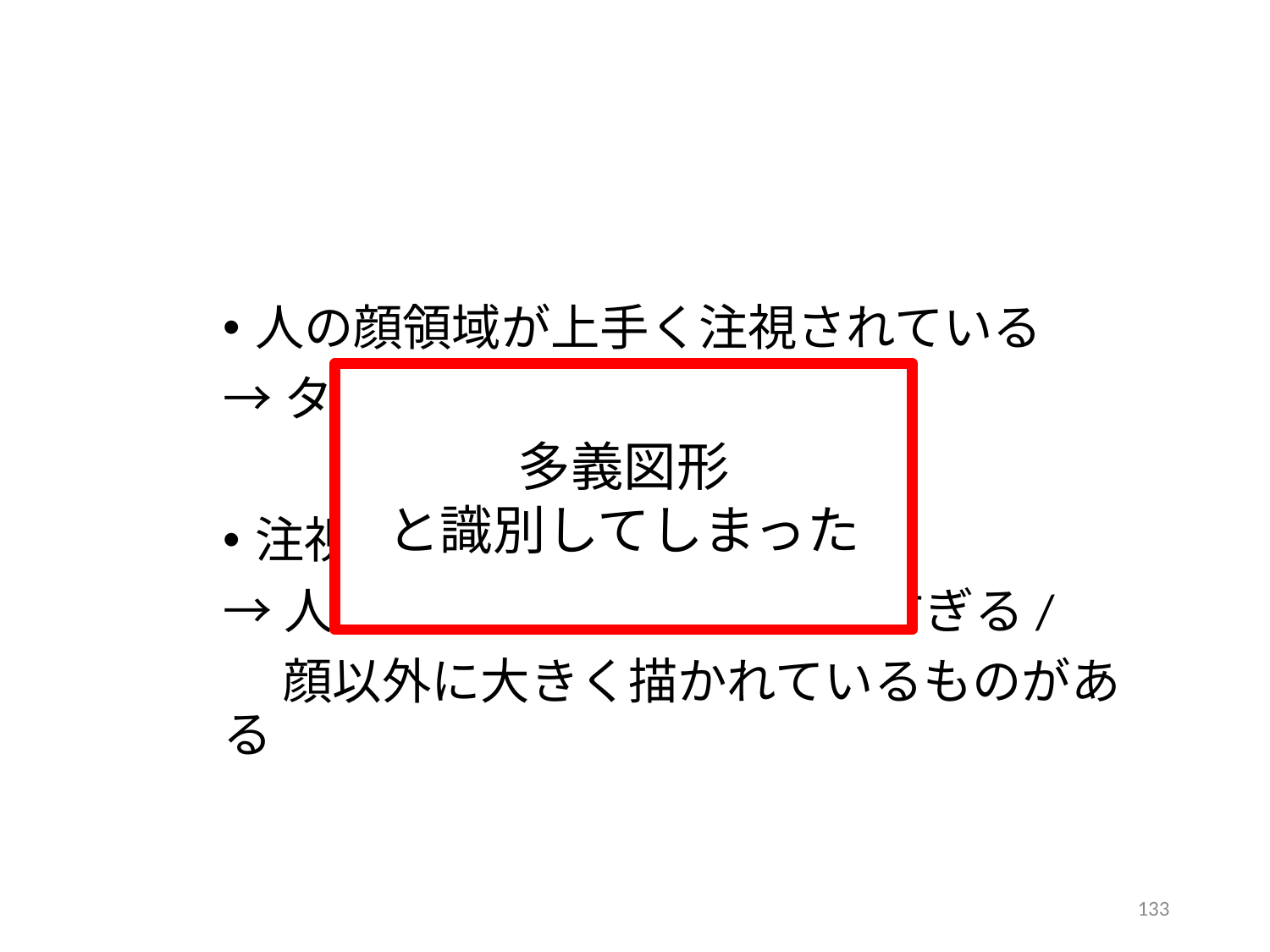

#
人の顔領域が上手く注視されている
→タッチが荒い

注視点が分散
→人の顔が占める割合が小さすぎる/
　 顔以外に大きく描かれているものがある

多義図形
と識別してしまった

133